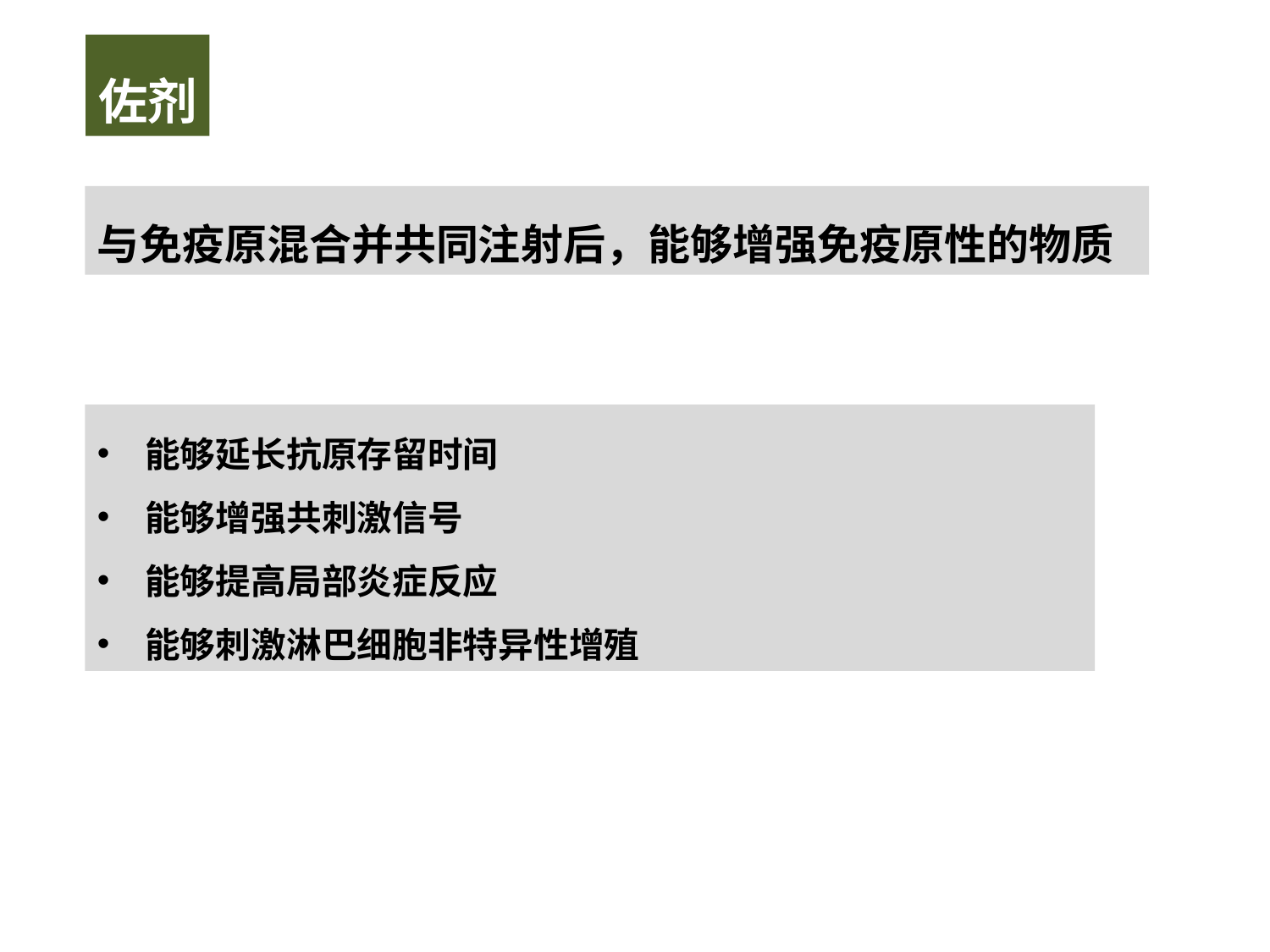

佐剂
与免疫原混合并共同注射后，能够增强免疫原性的物质
能够延长抗原存留时间
能够增强共刺激信号
能够提高局部炎症反应
能够刺激淋巴细胞非特异性增殖